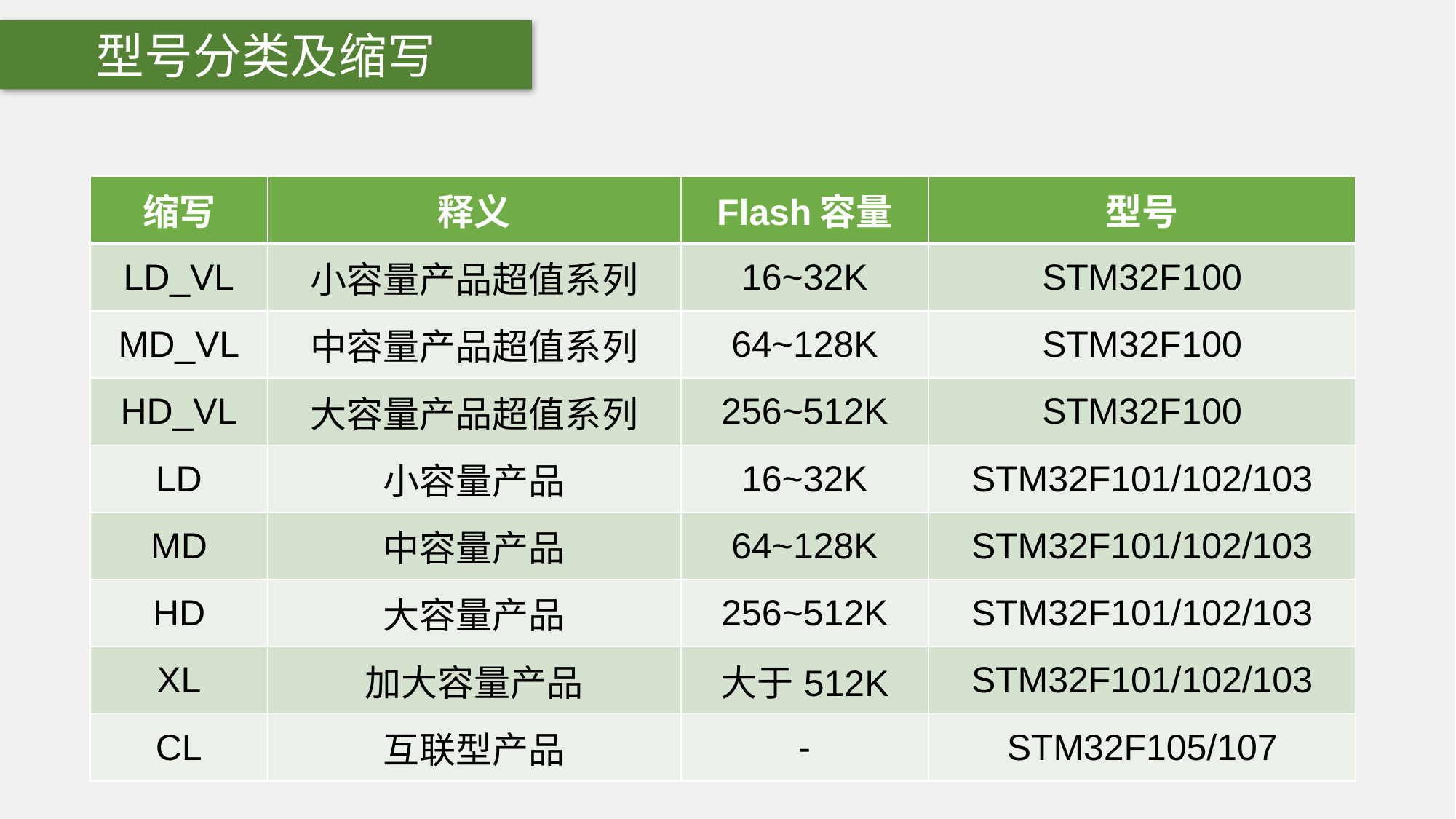

型号分类及缩写
| 缩写 | 释义 | Flash容量 | 型号 |
| --- | --- | --- | --- |
| LD\_VL | 小容量产品超值系列 | 16~32K | STM32F100 |
| MD\_VL | 中容量产品超值系列 | 64~128K | STM32F100 |
| HD\_VL | 大容量产品超值系列 | 256~512K | STM32F100 |
| LD | 小容量产品 | 16~32K | STM32F101/102/103 |
| MD | 中容量产品 | 64~128K | STM32F101/102/103 |
| HD | 大容量产品 | 256~512K | STM32F101/102/103 |
| XL | 加大容量产品 | 大于512K | STM32F101/102/103 |
| CL | 互联型产品 | - | STM32F105/107 |